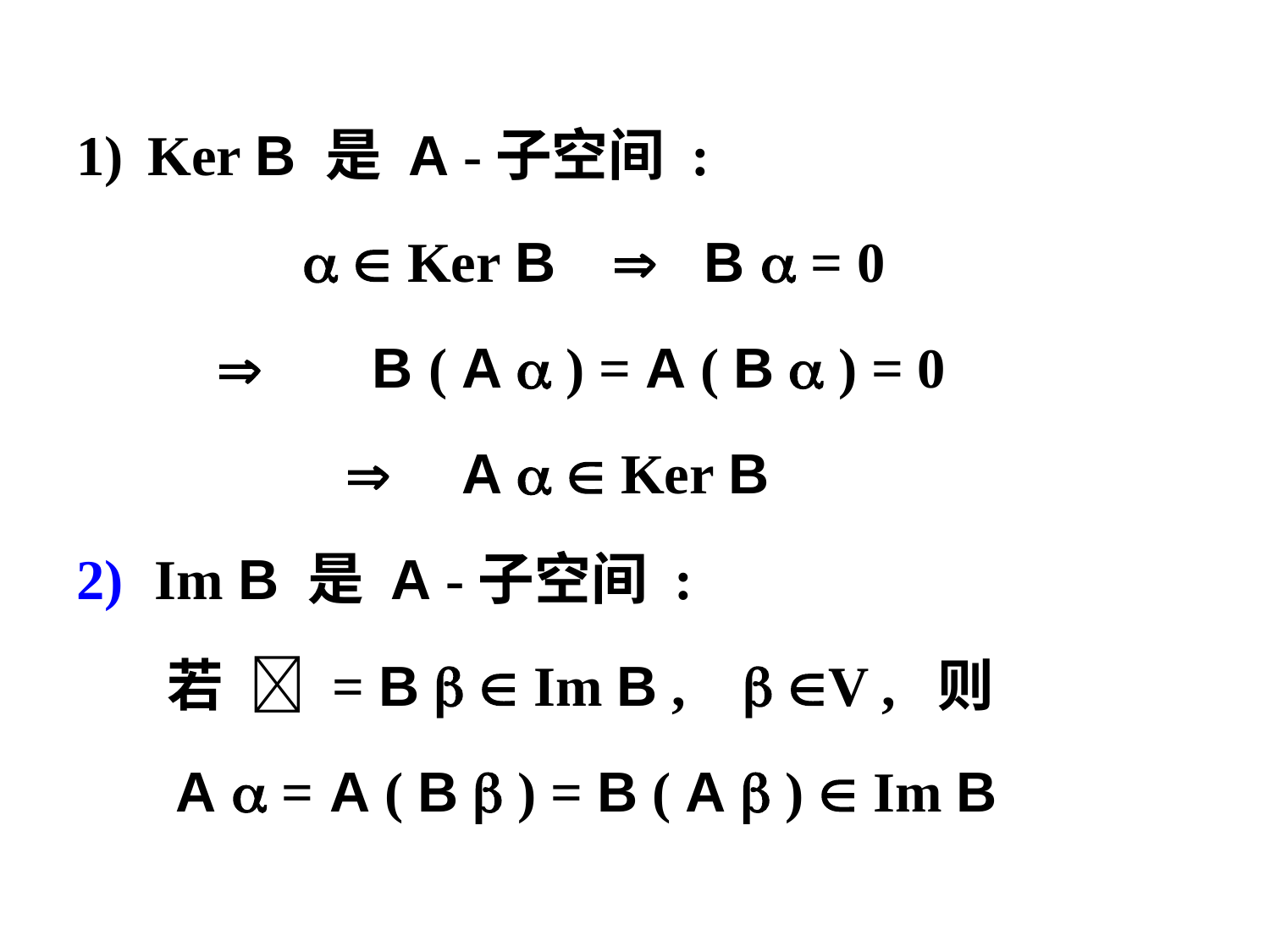

Ker B 是 A -子空间 :
                α ∈ Ker B    ⇒   B α = 0
         ⇒       B ( A α ) = A ( B α ) = 0
                   ⇒     A α ∈ Ker B
2)  Im B 是 A -子空间 :
      若  α = B β ∈ Im B ,    β ∈V ,  则
       A α = A ( B β ) = B ( A β ) ∈ Im B